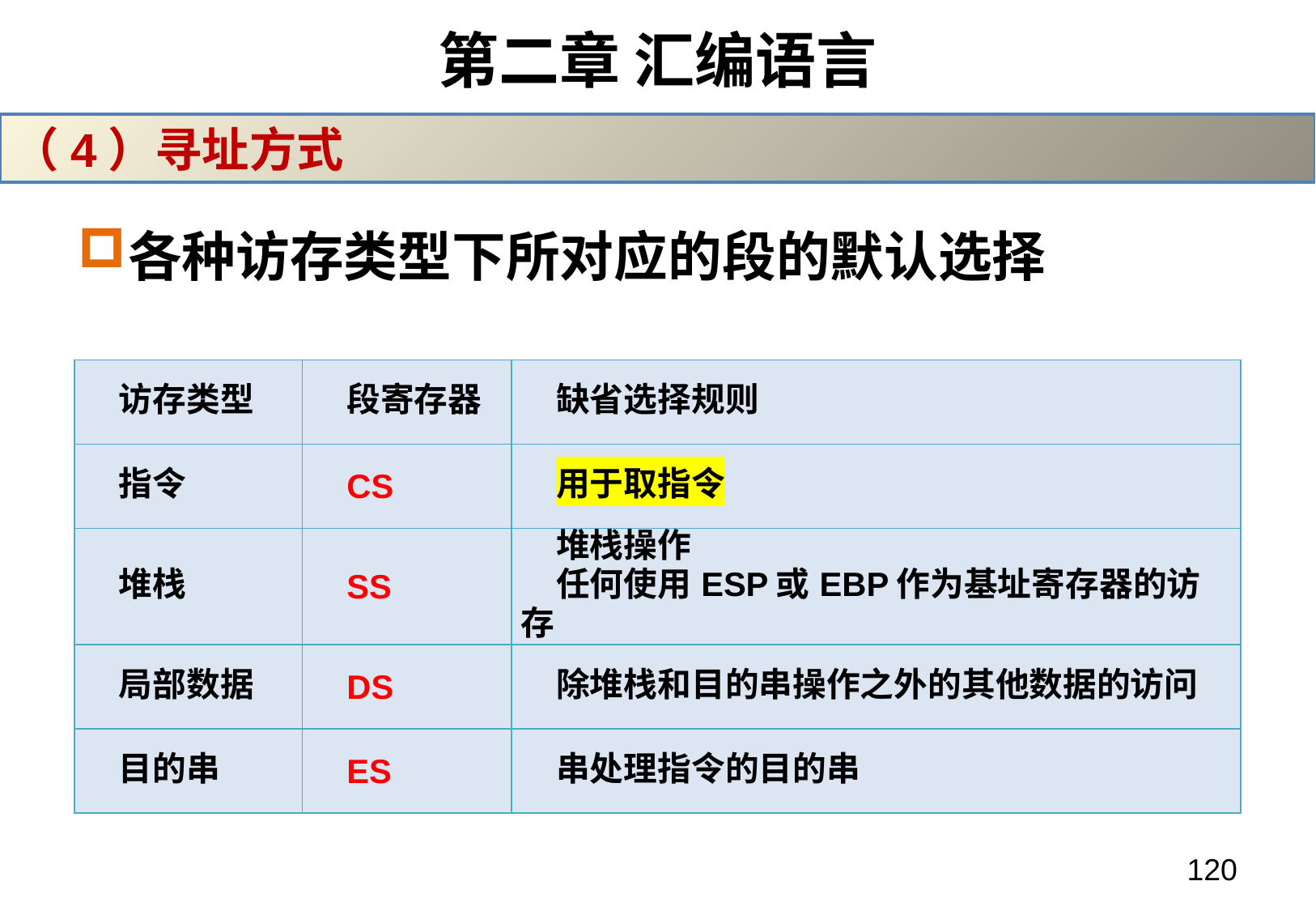

# 第二章 汇编语言
（4）寻址方式
各种访存类型下所对应的段的默认选择
| 访存类型 | 段寄存器 | 缺省选择规则 |
| --- | --- | --- |
| 指令 | CS | 用于取指令 |
| 堆栈 | SS | 堆栈操作 任何使用ESP或EBP作为基址寄存器的访存 |
| 局部数据 | DS | 除堆栈和目的串操作之外的其他数据的访问 |
| 目的串 | ES | 串处理指令的目的串 |
120